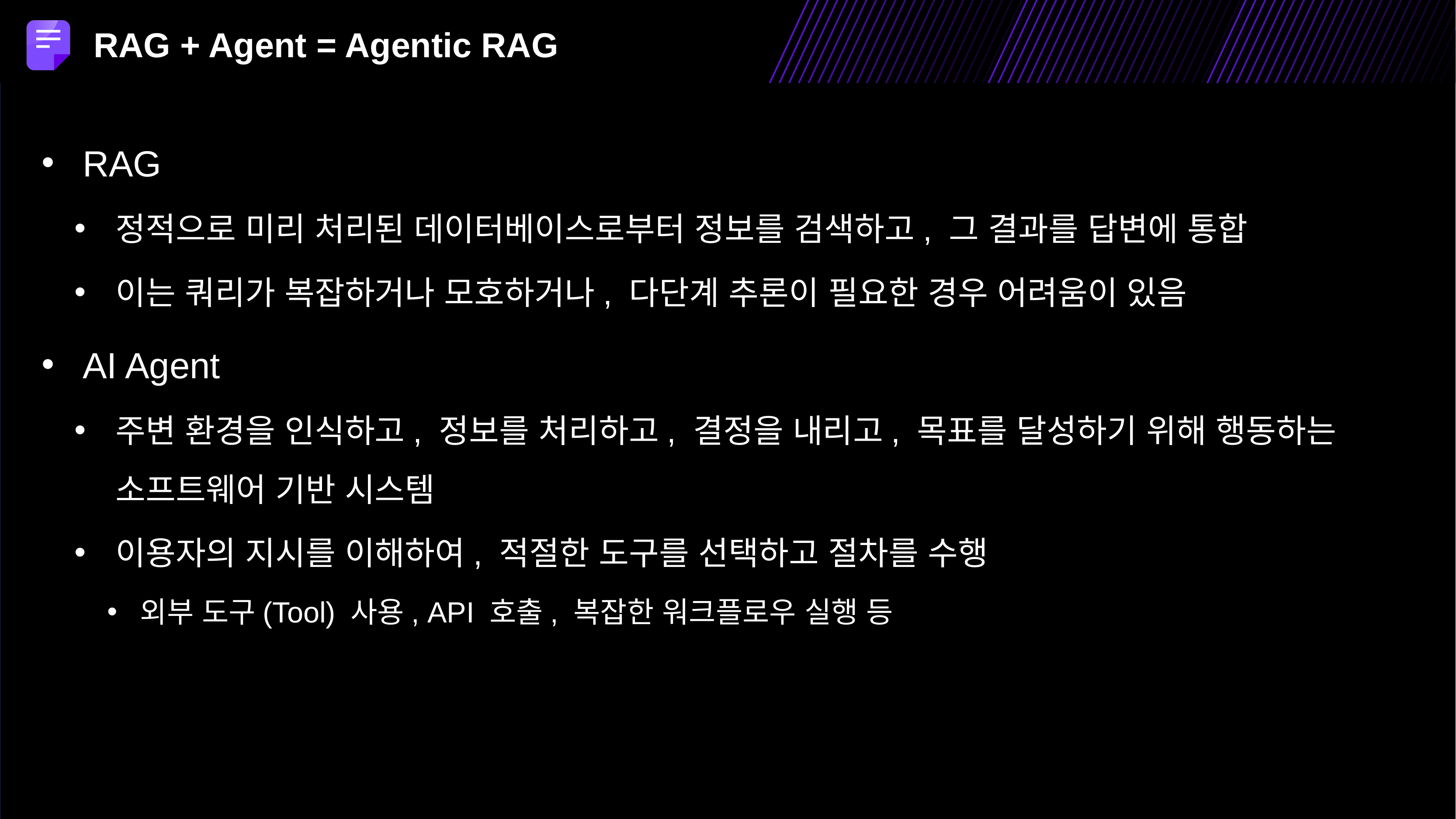

RAG + Agent = Agentic RAG
RAG
정적으로 미리 처리된 데이터베이스로부터 정보를 검색하고, 그 결과를 답변에 통합
이는 쿼리가 복잡하거나 모호하거나, 다단계 추론이 필요한 경우 어려움이 있음
AI Agent
주변 환경을 인식하고, 정보를 처리하고, 결정을 내리고, 목표를 달성하기 위해 행동하는 소프트웨어 기반 시스템
이용자의 지시를 이해하여, 적절한 도구를 선택하고 절차를 수행
외부 도구(Tool) 사용, API 호출, 복잡한 워크플로우 실행 등